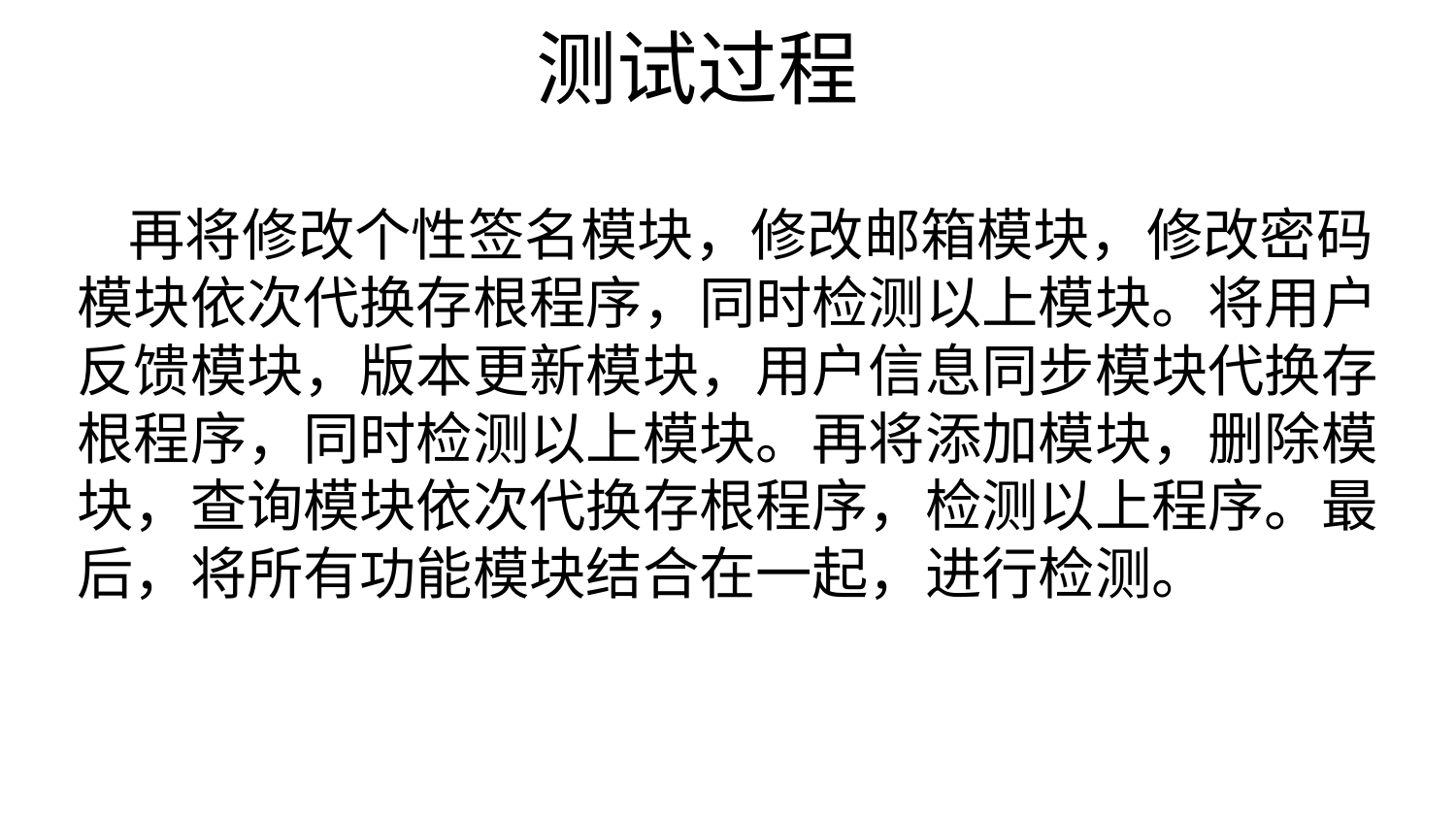

测试过程
   再将修改个性签名模块，修改邮箱模块，修改密码模块依次代换存根程序，同时检测以上模块。将用户反馈模块，版本更新模块，用户信息同步模块代换存根程序，同时检测以上模块。再将添加模块，删除模块，查询模块依次代换存根程序，检测以上程序。最后，将所有功能模块结合在一起，进行检测。